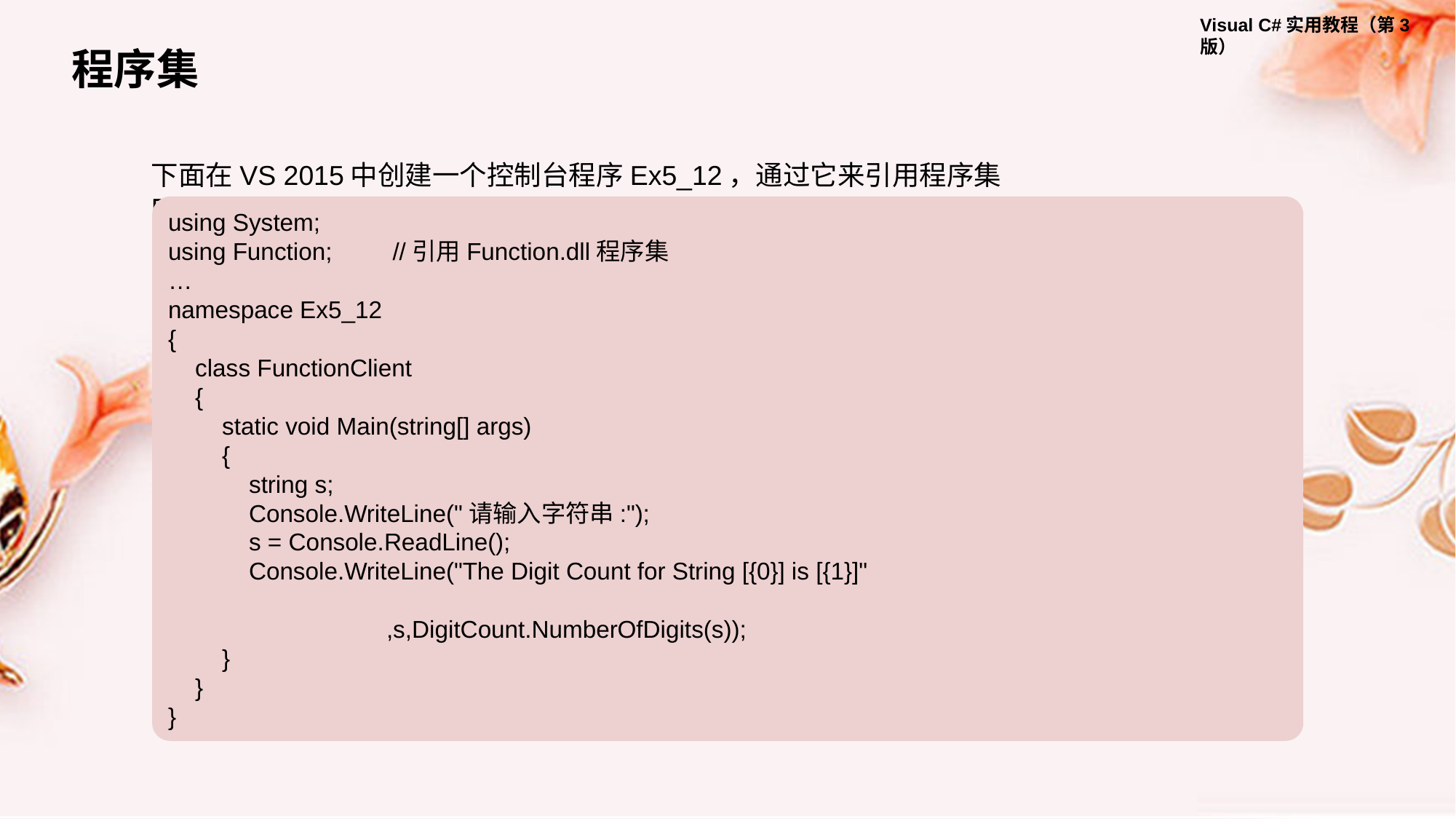

程序集
下面在VS 2015中创建一个控制台程序Ex5_12，通过它来引用程序集Function.dll。
using System;
using Function;         //引用Function.dll程序集
…
namespace Ex5_12
{
    class FunctionClient
    {
        static void Main(string[] args)
        {
            string s;
            Console.WriteLine("请输入字符串:");
            s = Console.ReadLine();
            Console.WriteLine("The Digit Count for String [{0}] is [{1}]"
												,s,DigitCount.NumberOfDigits(s));
        }
    }
}